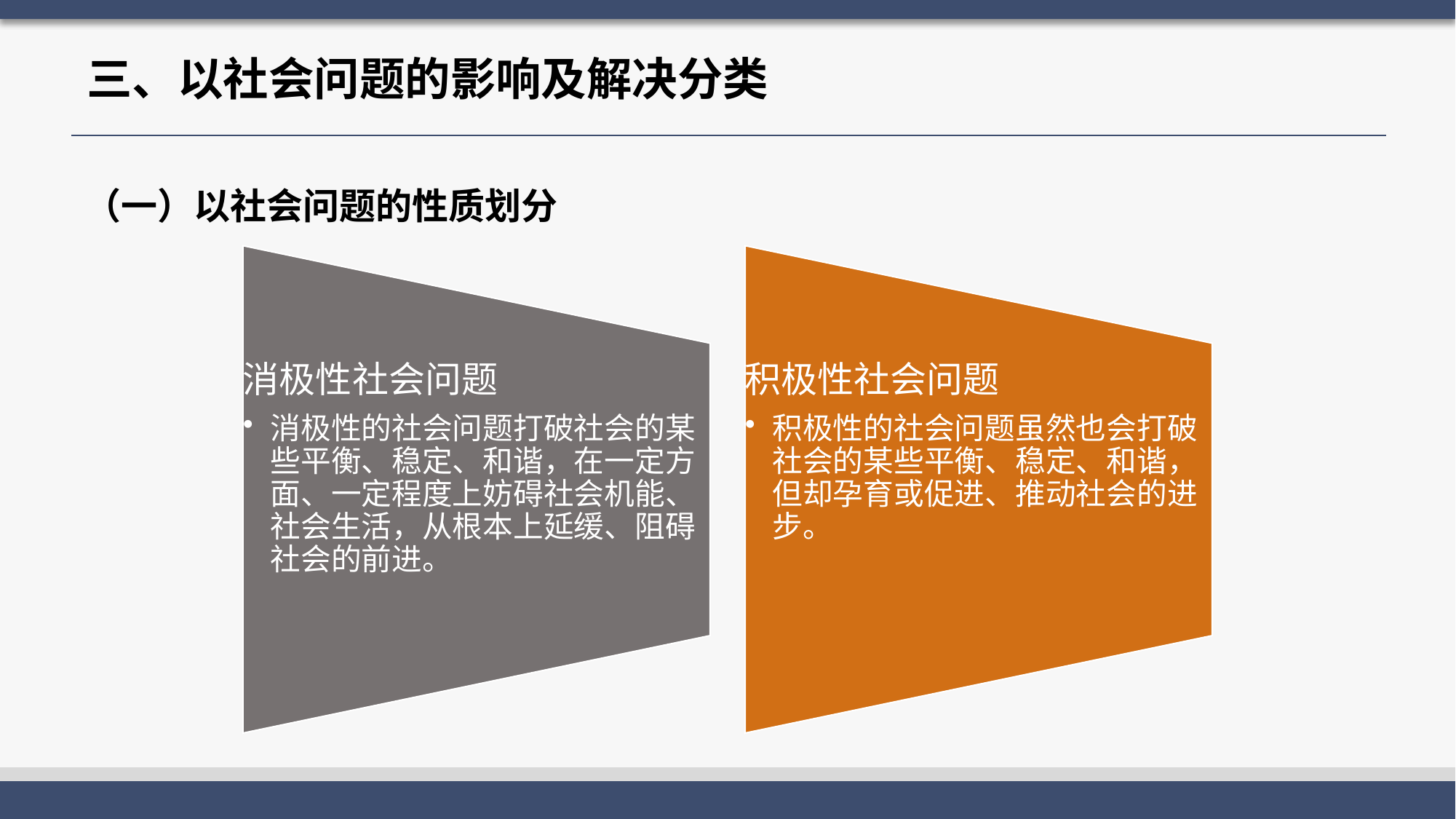

# 三、以社会问题的影响及解决分类

（一）以社会问题的性质划分

消极性社会问题
消极性的社会问题打破社会的某些平衡、稳定、和谐，在一定方面、一定程度上妨碍社会机能、社会生活，从根本上延缓、阻碍社会的前进。
积极性社会问题
积极性的社会问题虽然也会打破社会的某些平衡、稳定、和谐，但却孕育或促进、推动社会的进步。